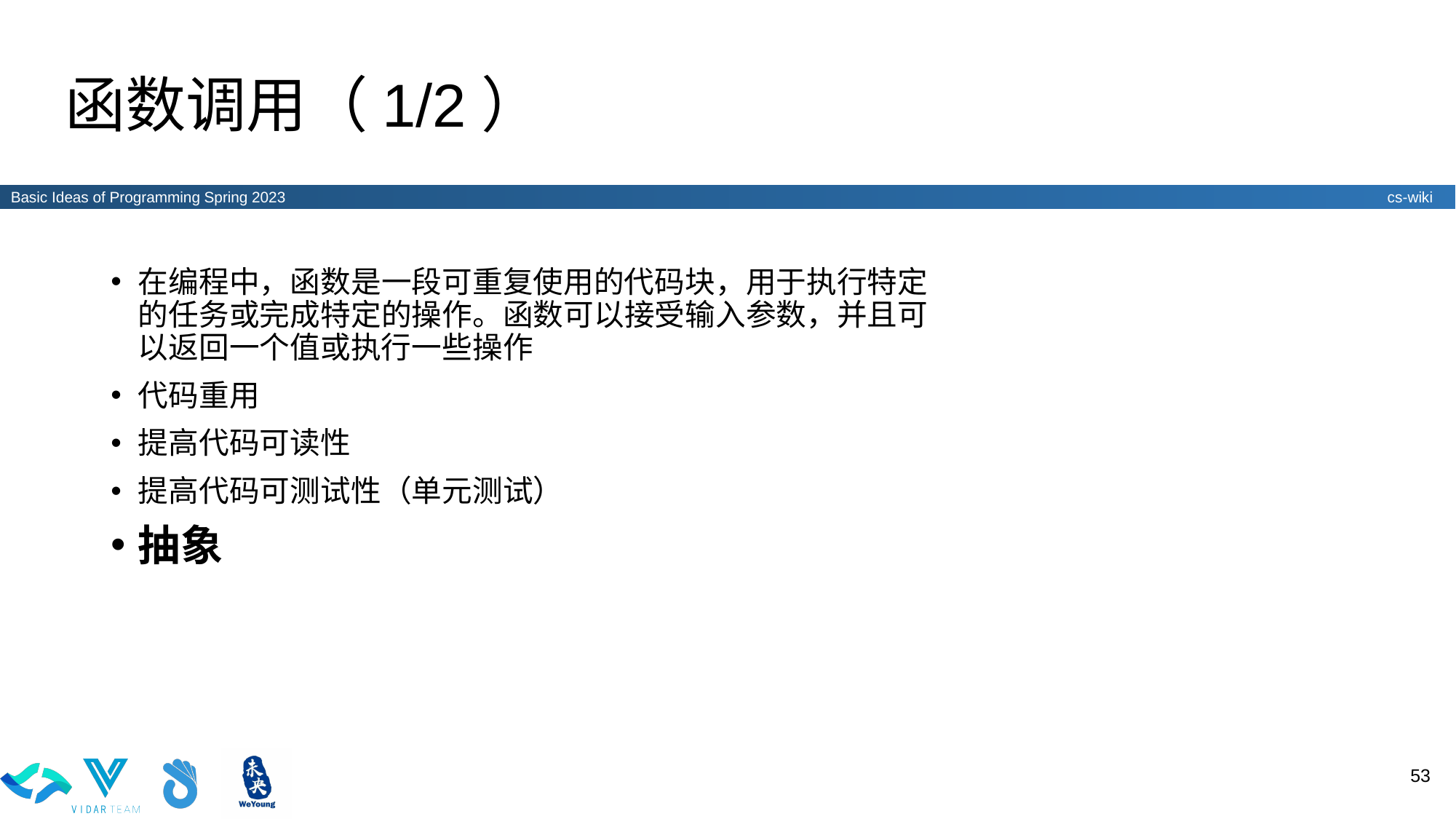

# 函数调用（1/2）
在编程中，函数是一段可重复使用的代码块，用于执行特定的任务或完成特定的操作。函数可以接受输入参数，并且可以返回一个值或执行一些操作
代码重用
提高代码可读性
提高代码可测试性（单元测试）
抽象